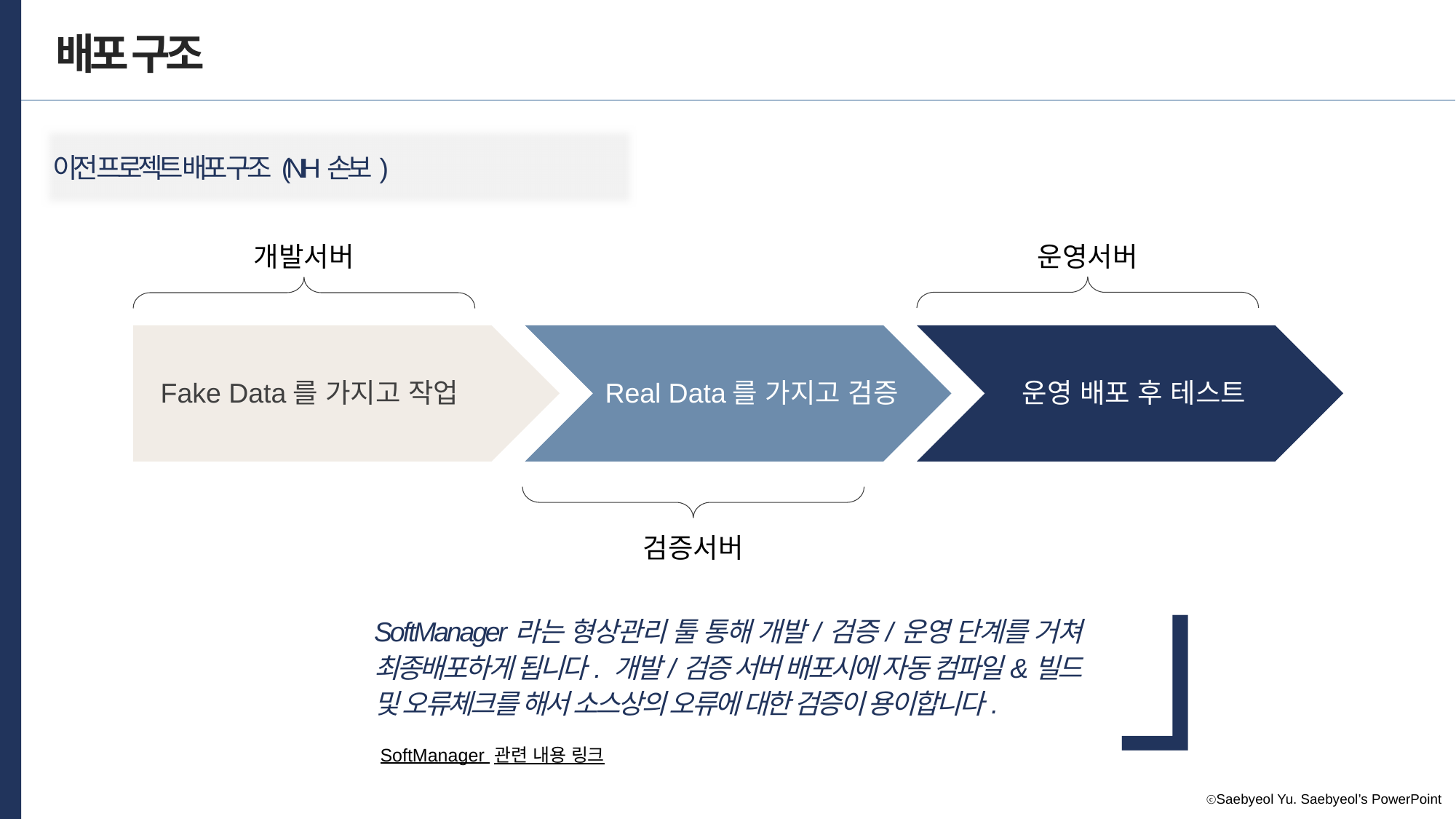

배포 구조
이전 프로젝트 배포 구조 (NH손보)

개발서버
운영서버

Fake Data를 가지고 작업
Real Data를 가지고 검증
운영 배포 후 테스트
검증서버
」
 「
SoftManager라는 형상관리 툴 통해 개발/검증/운영 단계를 거쳐 최종배포하게 됩니다. 개발/검증 서버 배포시에 자동 컴파일&빌드 및 오류체크를 해서 소스상의 오류에 대한 검증이 용이합니다.
SoftManager 관련 내용 링크